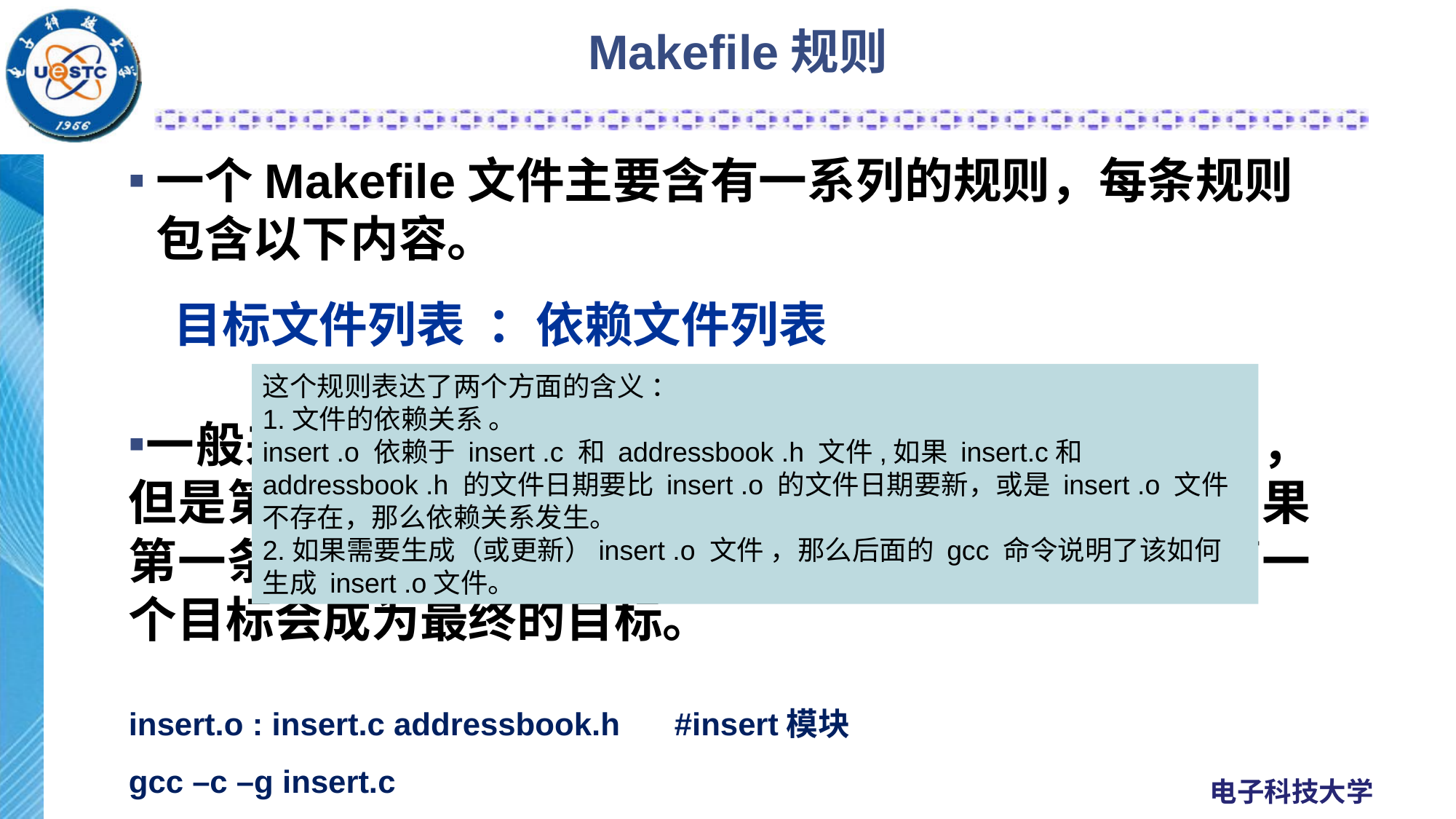

# Makefile规则

一个Makefile文件主要含有一系列的规则，每条规则包含以下内容。
   目标文件列表  ：依赖文件列表
			命令
一般来说，定义在Makefile中的目标可能会有很多，但是第一条规则中的目标将被确立为最终的目标。如果第一条规则中的目标有很多个，那么第一条规则的第一个目标会成为最终的目标。

insert.o : insert.c addressbook.h	#insert模块
gcc –c –g insert.c
这个规则表达了两个方面的含义 ：
1.文件的依赖关系 。
insert .o 依赖于 insert .c 和 addressbook .h 文件,如果 insert.c和 addressbook .h 的文件日期要比 insert .o 的文件日期要新，或是 insert .o 文件不存在，那么依赖关系发生。
2.如果需要生成（或更新）insert .o 文件 ，那么后面的 gcc 命令说明了该如何生成 insert .o文件。